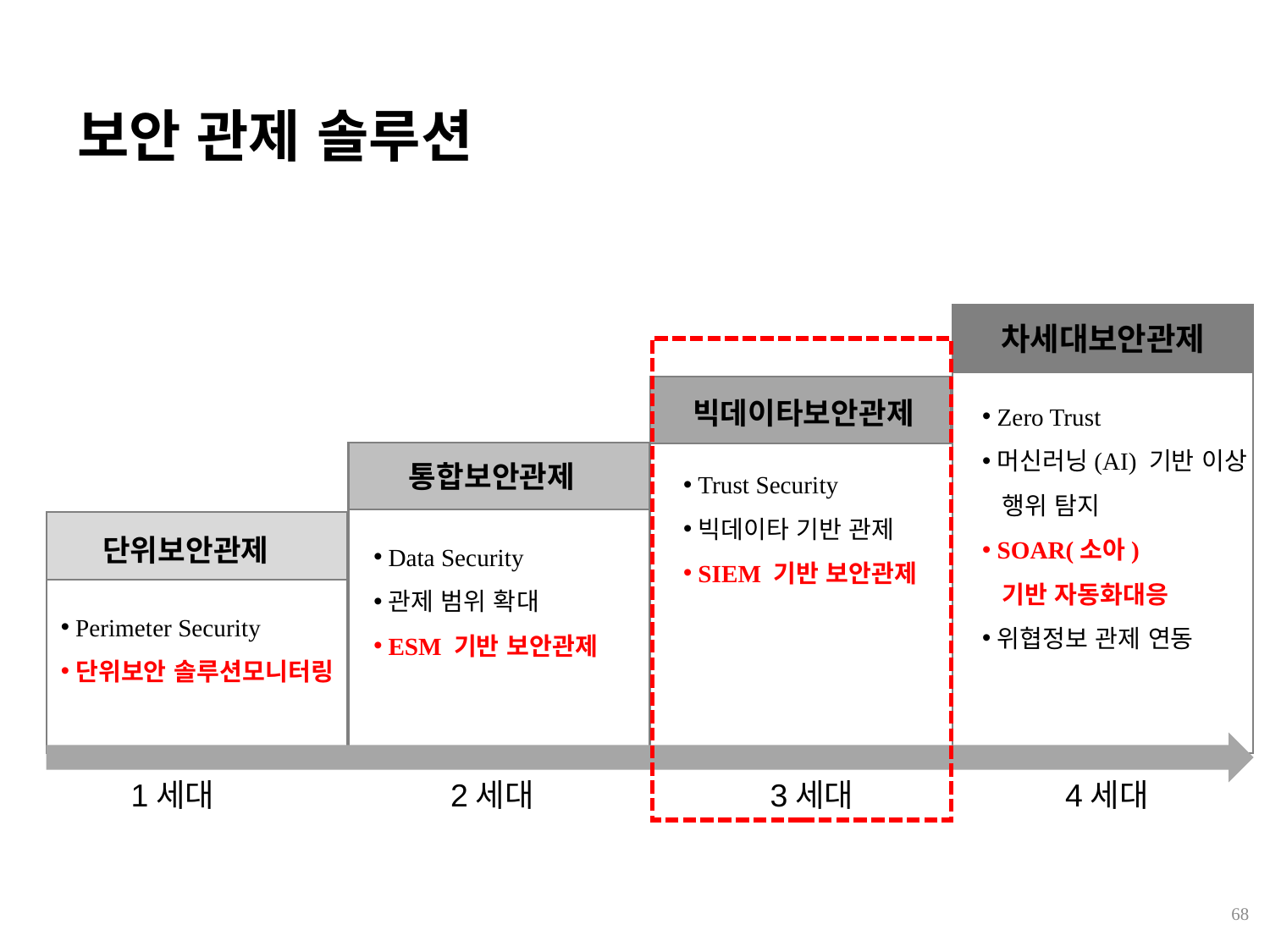

보안 관제 솔루션

차세대보안관제

Zero Trust
머신러닝(AI) 기반 이상
  행위 탐지
SOAR(소아)
  기반 자동화대응
위협정보 관제 연동
빅데이타보안관제

Trust Security
빅데이타 기반 관제
SIEM 기반 보안관제
통합보안관제

Data Security
관제 범위 확대
ESM 기반 보안관제
단위보안관제

Perimeter Security
단위보안 솔루션모니터링

1세대
2세대
3세대
4세대
68